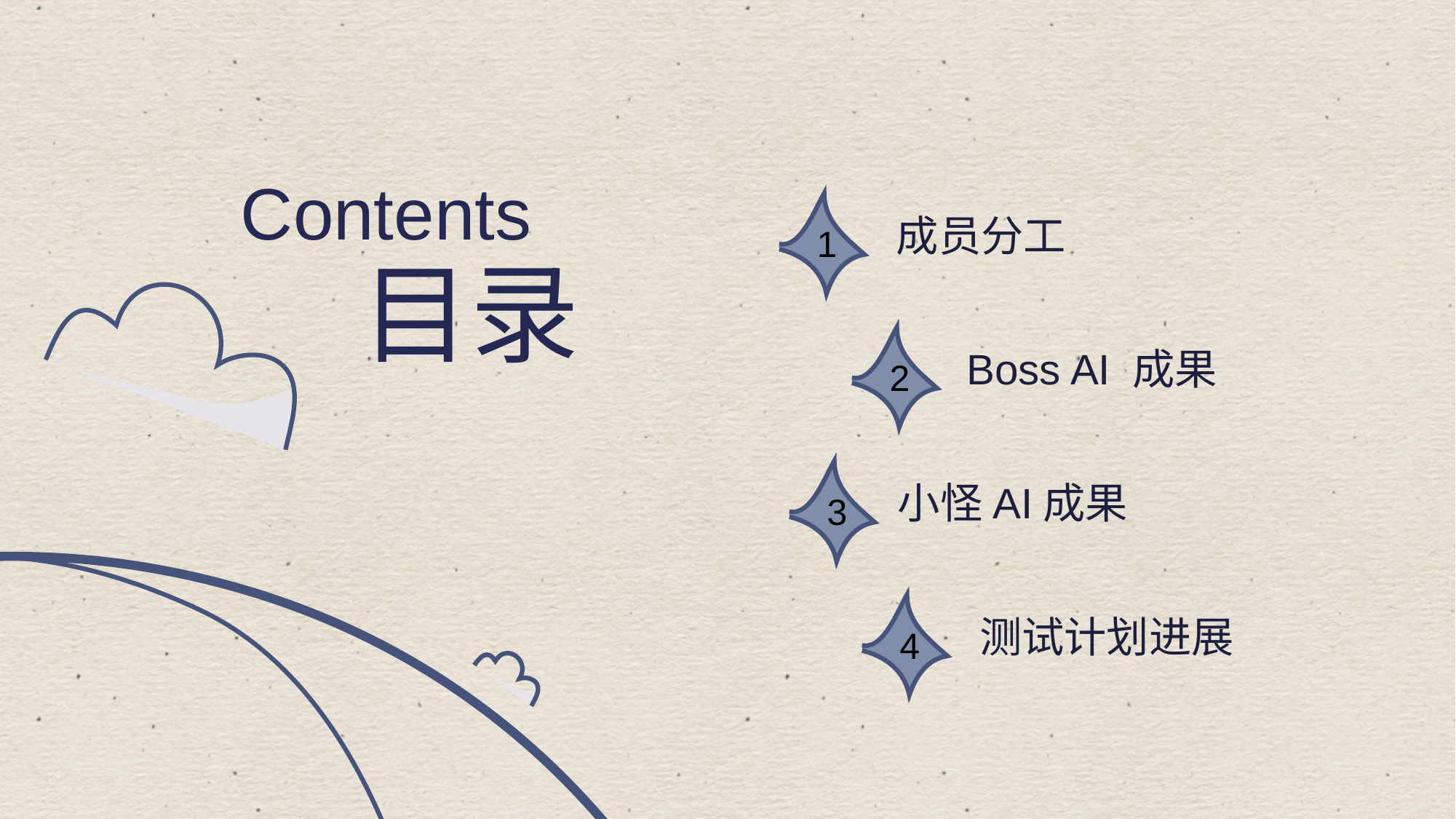

Contents

1
成员分工
目录

2
Boss AI 成果

3
小怪AI成果

4
测试计划进展